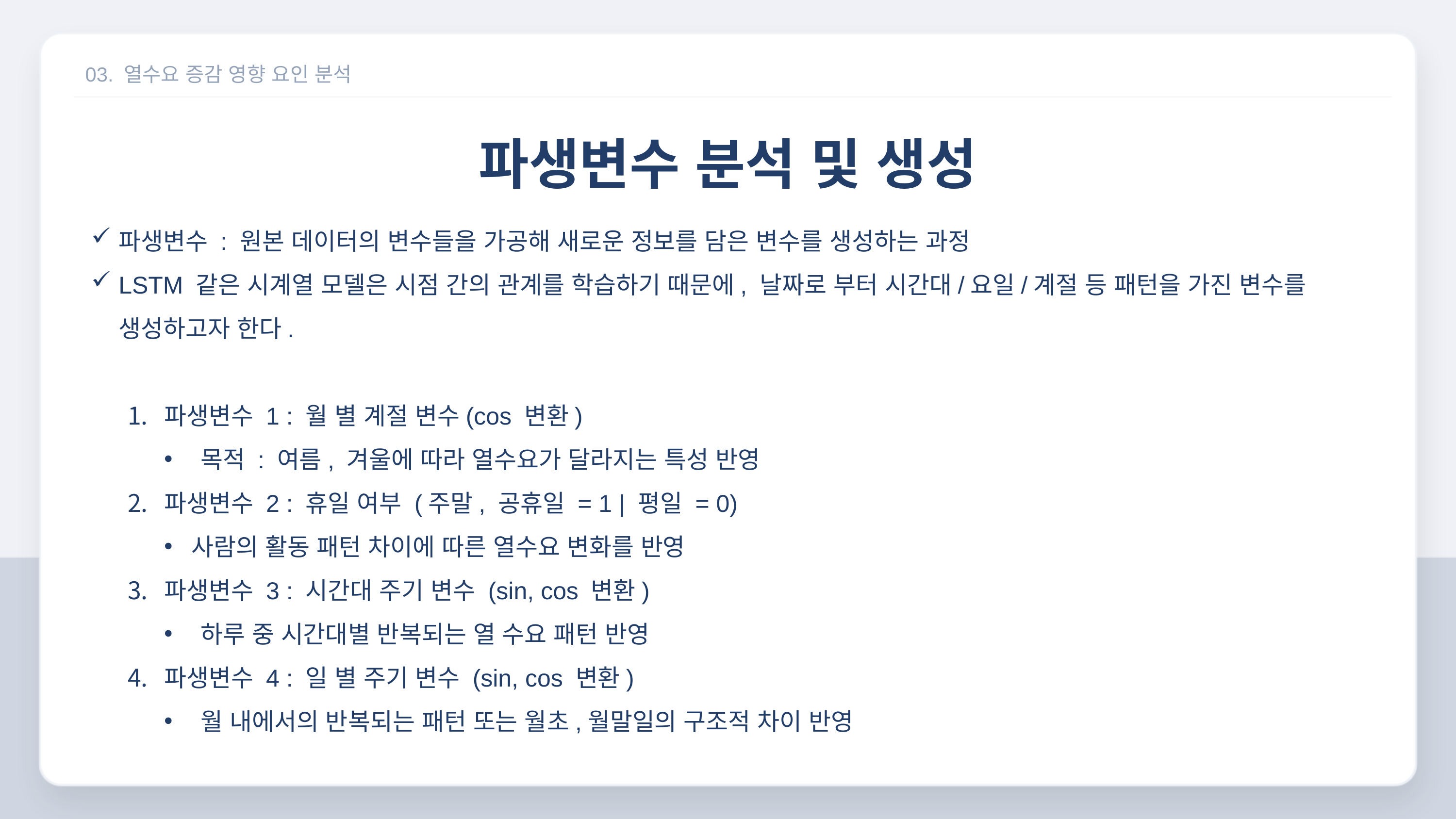

03. 열수요 증감 영향 요인 분석
파생변수 분석 및 생성
파생변수 : 원본 데이터의 변수들을 가공해 새로운 정보를 담은 변수를 생성하는 과정
LSTM 같은 시계열 모델은 시점 간의 관계를 학습하기 때문에, 날짜로 부터 시간대/요일/계절 등 패턴을 가진 변수를 생성하고자 한다.

파생변수 1 : 월 별 계절 변수(cos 변환)
목적 : 여름, 겨울에 따라 열수요가 달라지는 특성 반영
파생변수 2 : 휴일 여부 (주말, 공휴일 = 1 | 평일 = 0)
사람의 활동 패턴 차이에 따른 열수요 변화를 반영
파생변수 3 : 시간대 주기 변수 (sin, cos 변환)
하루 중 시간대별 반복되는 열 수요 패턴 반영
파생변수 4 : 일 별 주기 변수 (sin, cos 변환)
월 내에서의 반복되는 패턴 또는 월초,월말일의 구조적 차이 반영